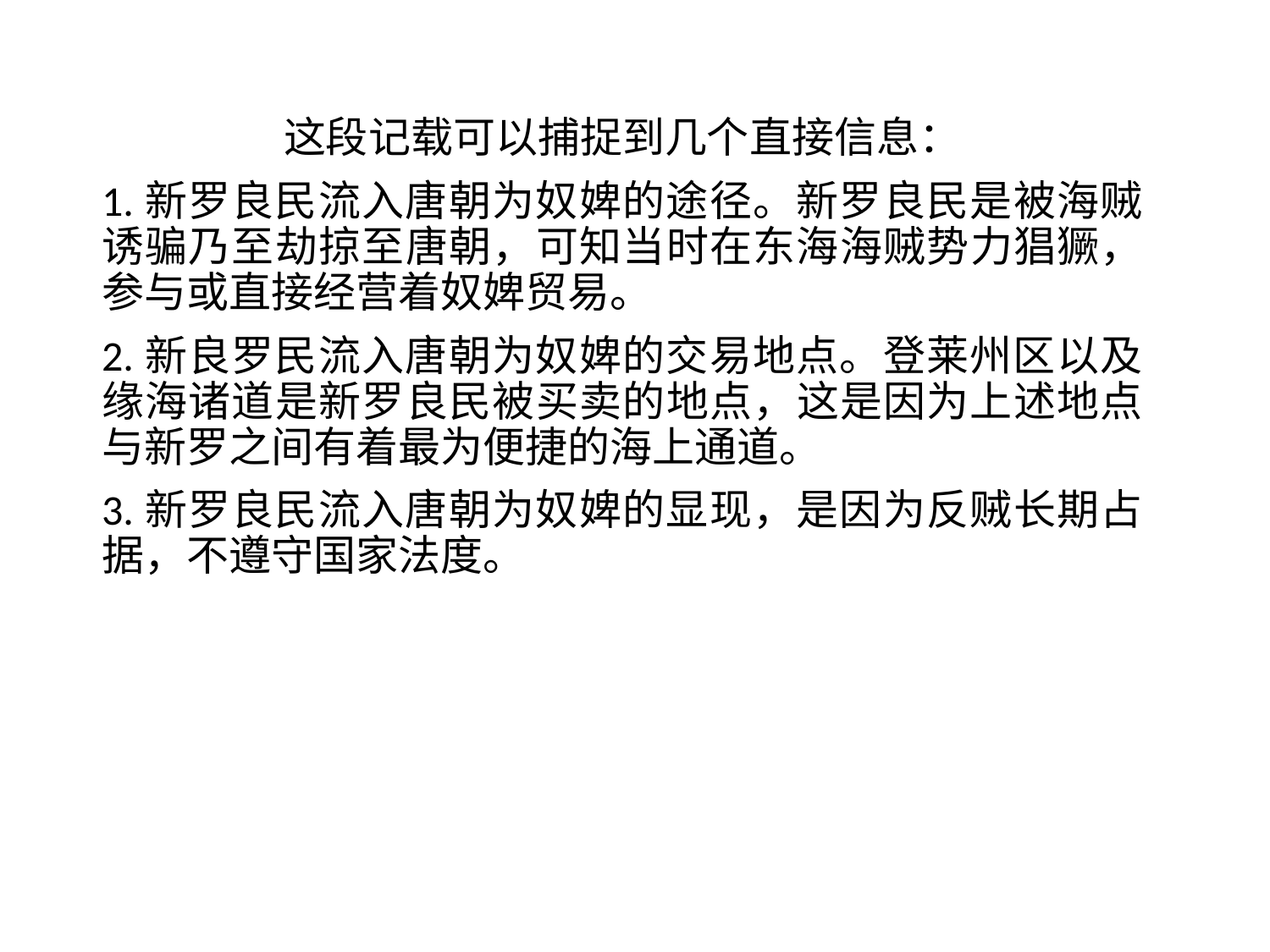

这段记载可以捕捉到几个直接信息：
1.新罗良民流入唐朝为奴婢的途径。新罗良民是被海贼诱骗乃至劫掠至唐朝，可知当时在东海海贼势力猖獗，参与或直接经营着奴婢贸易。
2.新良罗民流入唐朝为奴婢的交易地点。登莱州区以及缘海诸道是新罗良民被买卖的地点，这是因为上述地点与新罗之间有着最为便捷的海上通道。
3.新罗良民流入唐朝为奴婢的显现，是因为反贼长期占据，不遵守国家法度。